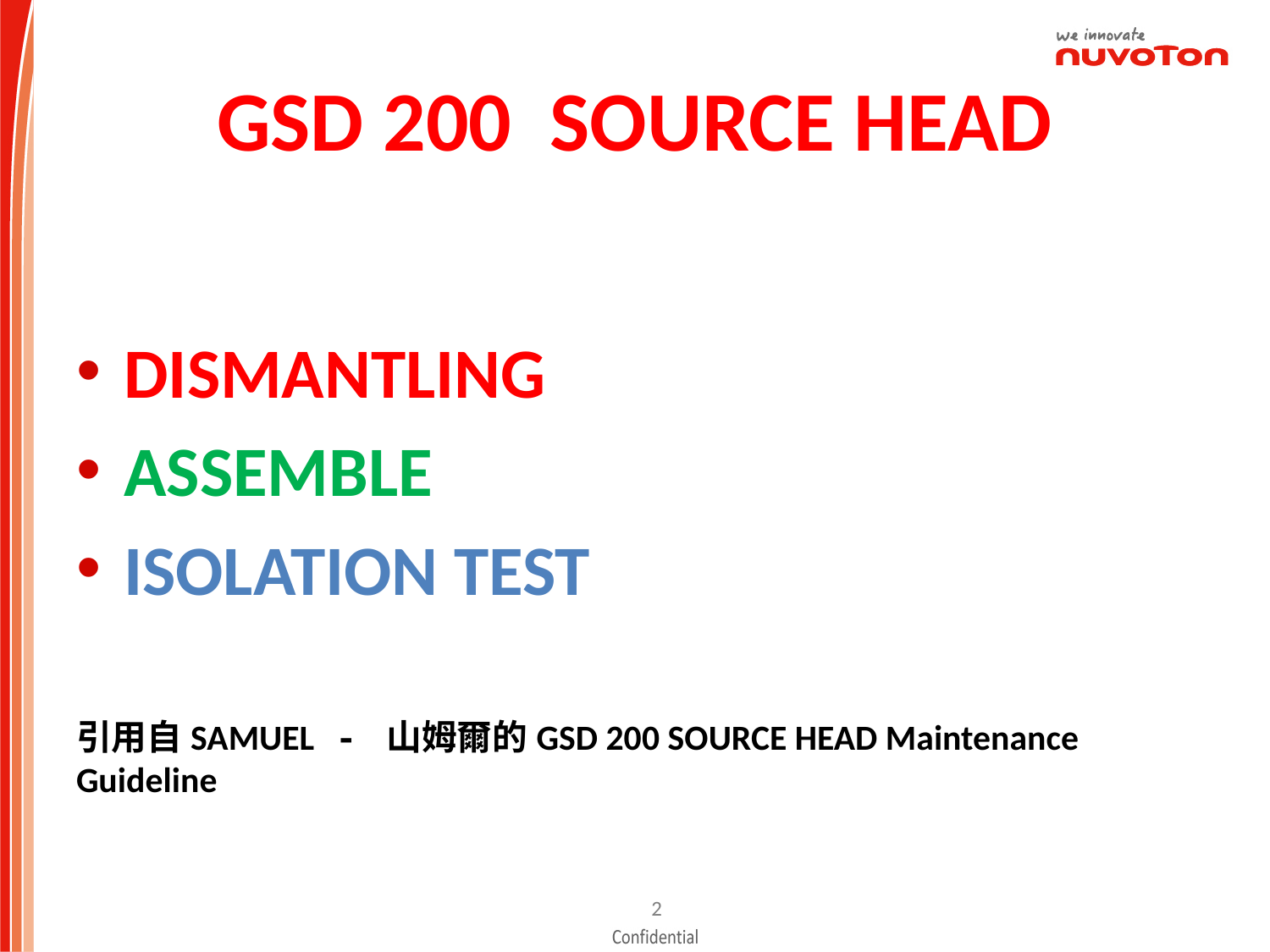

# GSD 200  SOURCE HEAD

DISMANTLING
ASSEMBLE
ISOLATION TEST

引用自SAMUEL - 山姆爾的GSD 200 SOURCE HEAD Maintenance Guideline
2